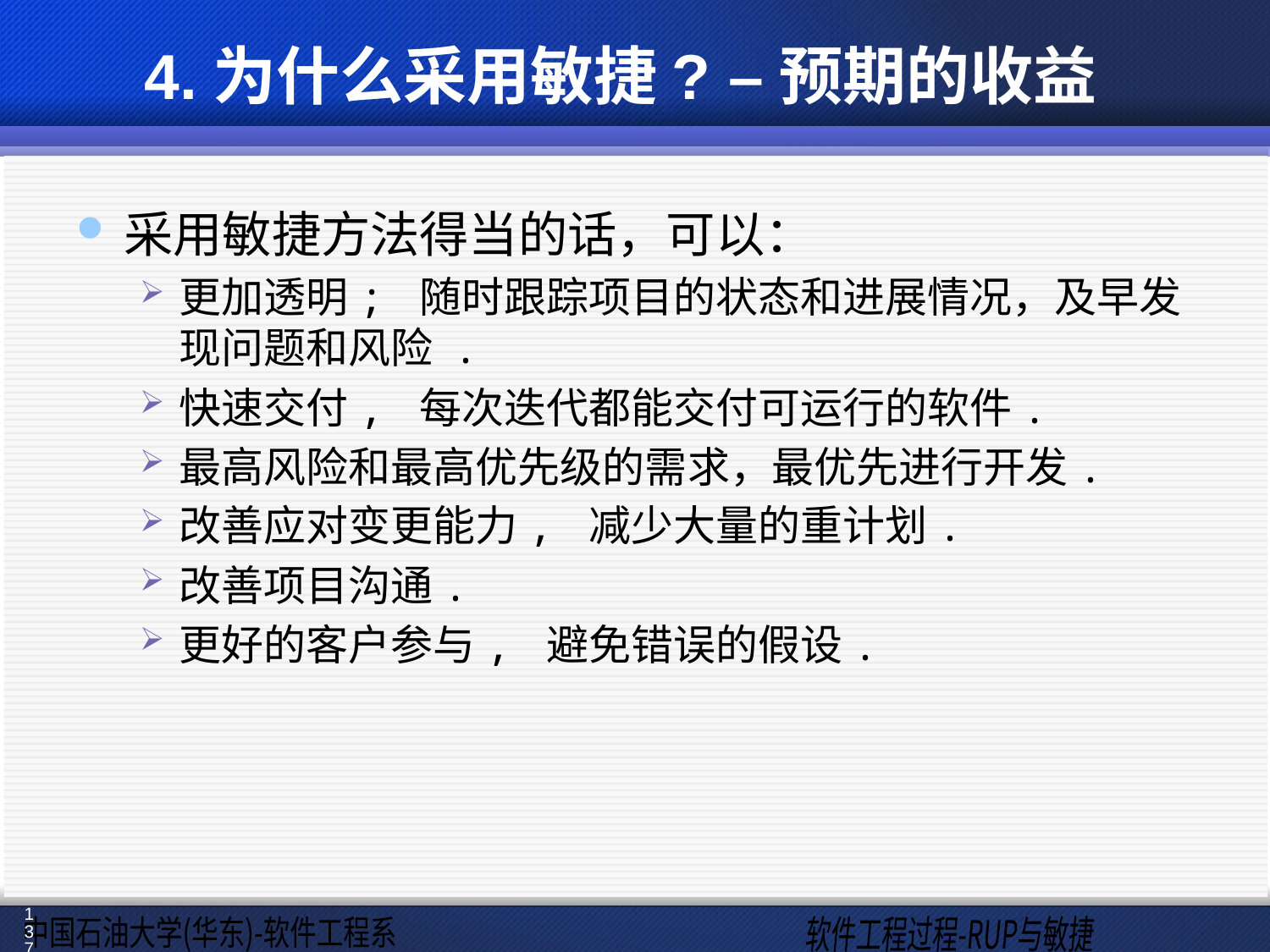

# 4.为什么采用敏捷? –预期的收益
采用敏捷方法得当的话，可以：
更加透明; 随时跟踪项目的状态和进展情况，及早发现问题和风险 .
快速交付, 每次迭代都能交付可运行的软件.
最高风险和最高优先级的需求，最优先进行开发.
改善应对变更能力, 减少大量的重计划.
改善项目沟通.
更好的客户参与, 避免错误的假设.
137